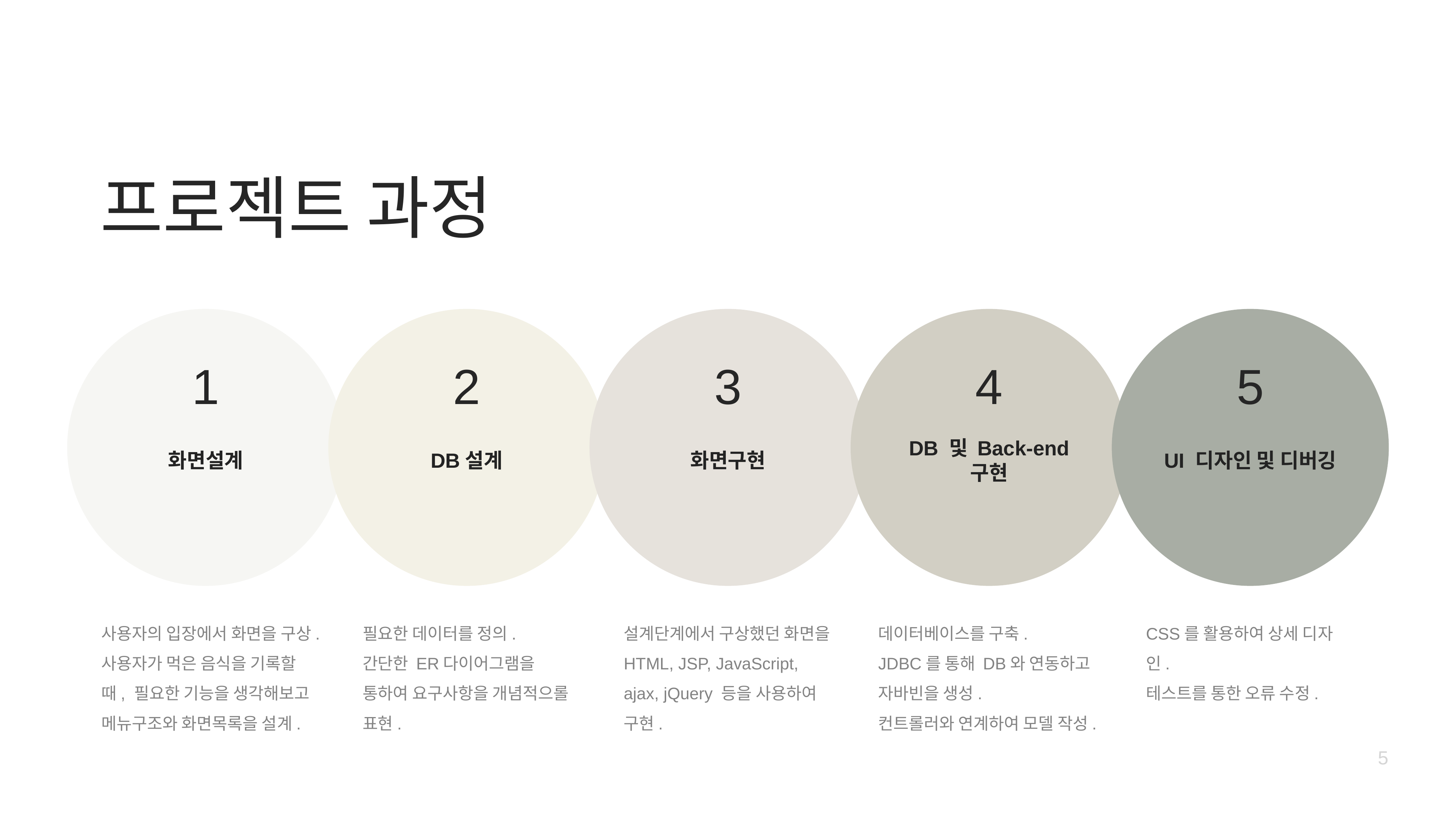

# 프로젝트 과정

화면설계

DB설계

화면구현

DB 및 Back-end 구현

UI 디자인 및 디버깅
1
2
3
4
5
사용자의 입장에서 화면을 구상.
사용자가 먹은 음식을 기록할 때, 필요한 기능을 생각해보고
메뉴구조와 화면목록을 설계.
필요한 데이터를 정의.
간단한 ER다이어그램을 통하여 요구사항을 개념적으롤 표현.
설계단계에서 구상했던 화면을
HTML, JSP, JavaScript, ajax, jQuery 등을 사용하여 구현.
데이터베이스를 구축.
JDBC를 통해 DB와 연동하고
자바빈을 생성.
컨트롤러와 연계하여 모델 작성.
CSS를 활용하여 상세 디자인.
테스트를 통한 오류 수정.
5